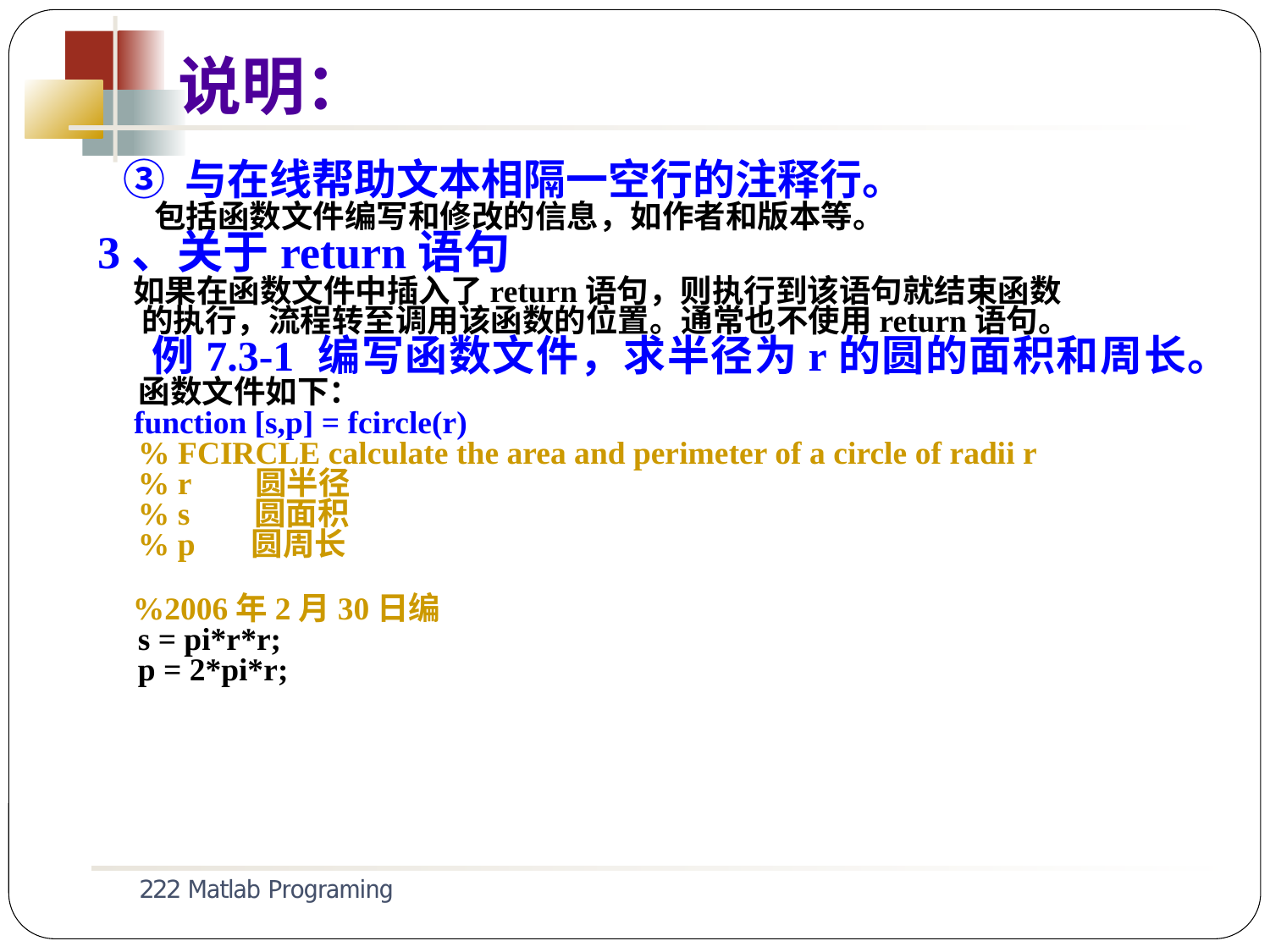

说明：
     ③ 与在线帮助文本相隔一空行的注释行。
          包括函数文件编写和修改的信息，如作者和版本等。
3、关于return语句
     如果在函数文件中插入了return语句，则执行到该语句就结束函数
     的执行，流程转至调用该函数的位置。通常也不使用return语句。
     例7.3-1 编写函数文件，求半径为r的圆的面积和周长。
     函数文件如下：
     function [s,p] = fcircle(r)
     % FCIRCLE calculate the area and perimeter of a circle of radii r
     % r       圆半径
     % s       圆面积
     % p      圆周长

     %2006年2月30日编
     s = pi*r*r;
     p = 2*pi*r;

222 Matlab Programing